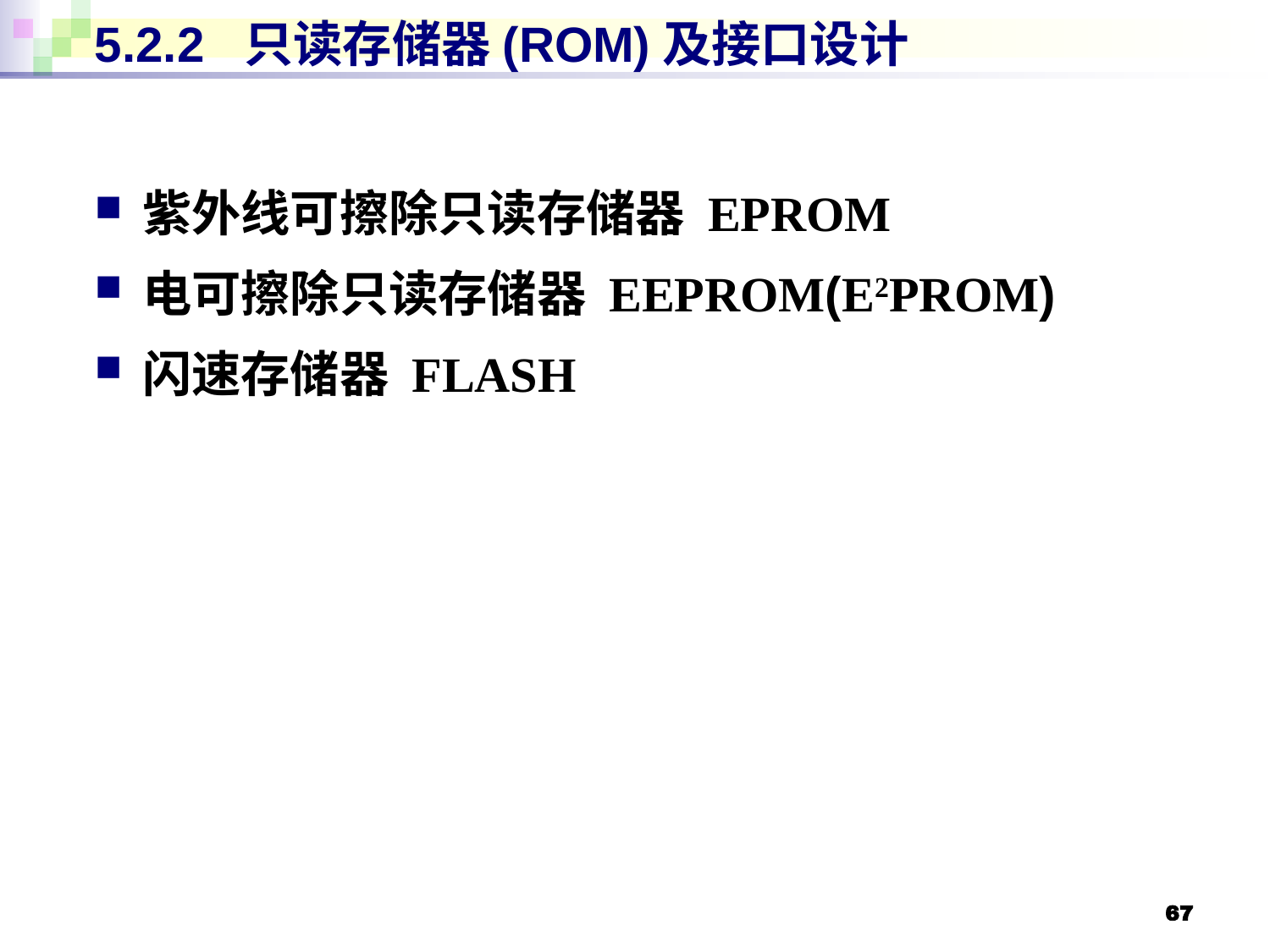

# 5.2.2  只读存储器(ROM)及接口设计
紫外线可擦除只读存储器 EPROM
电可擦除只读存储器 EEPROM(E2PROM)
闪速存储器 FLASH
67